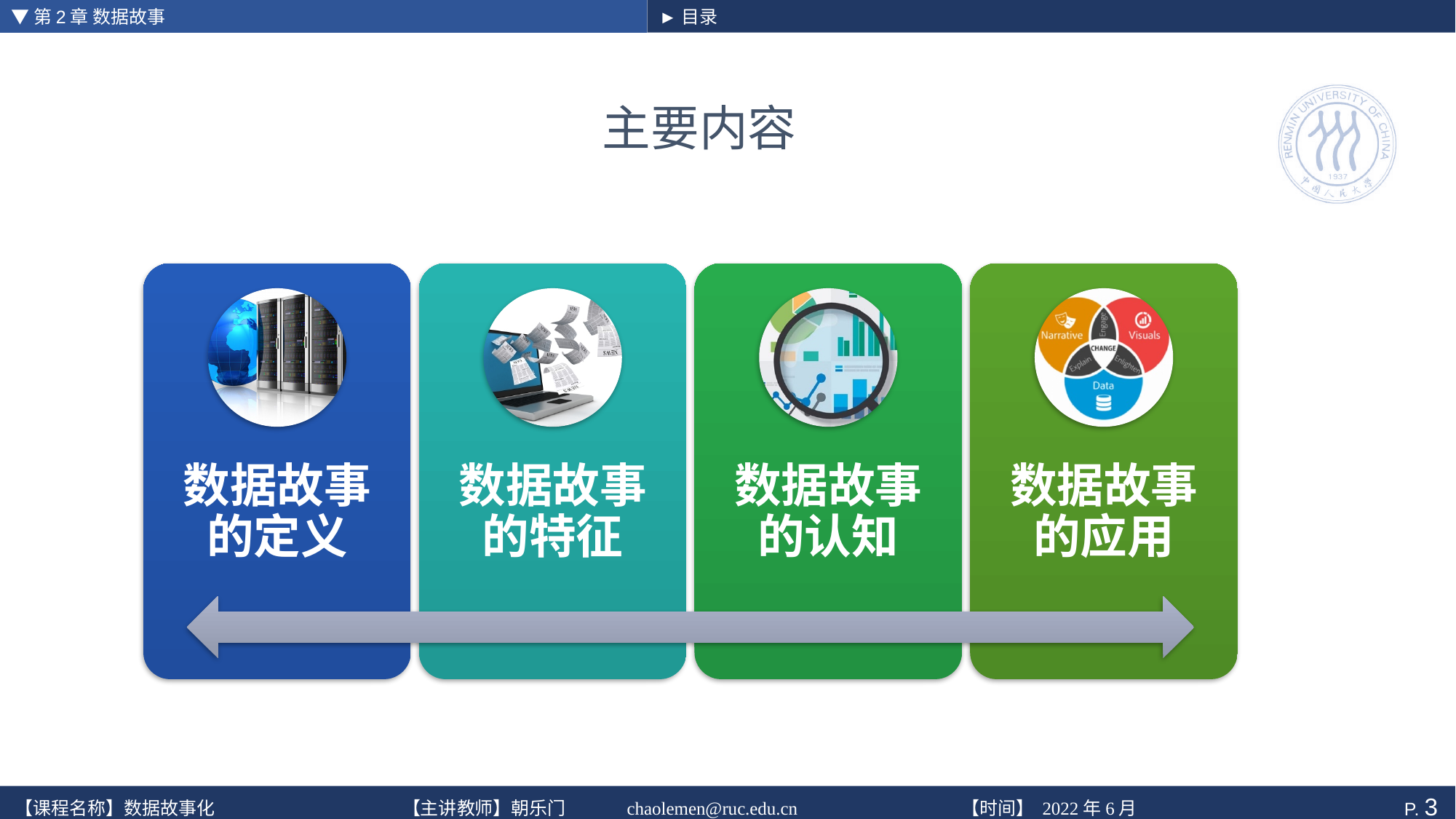

▼第2章 数据故事
►目录
# 主要内容
数据故事的定义
数据故事的特征
数据故事的认知
数据故事的应用